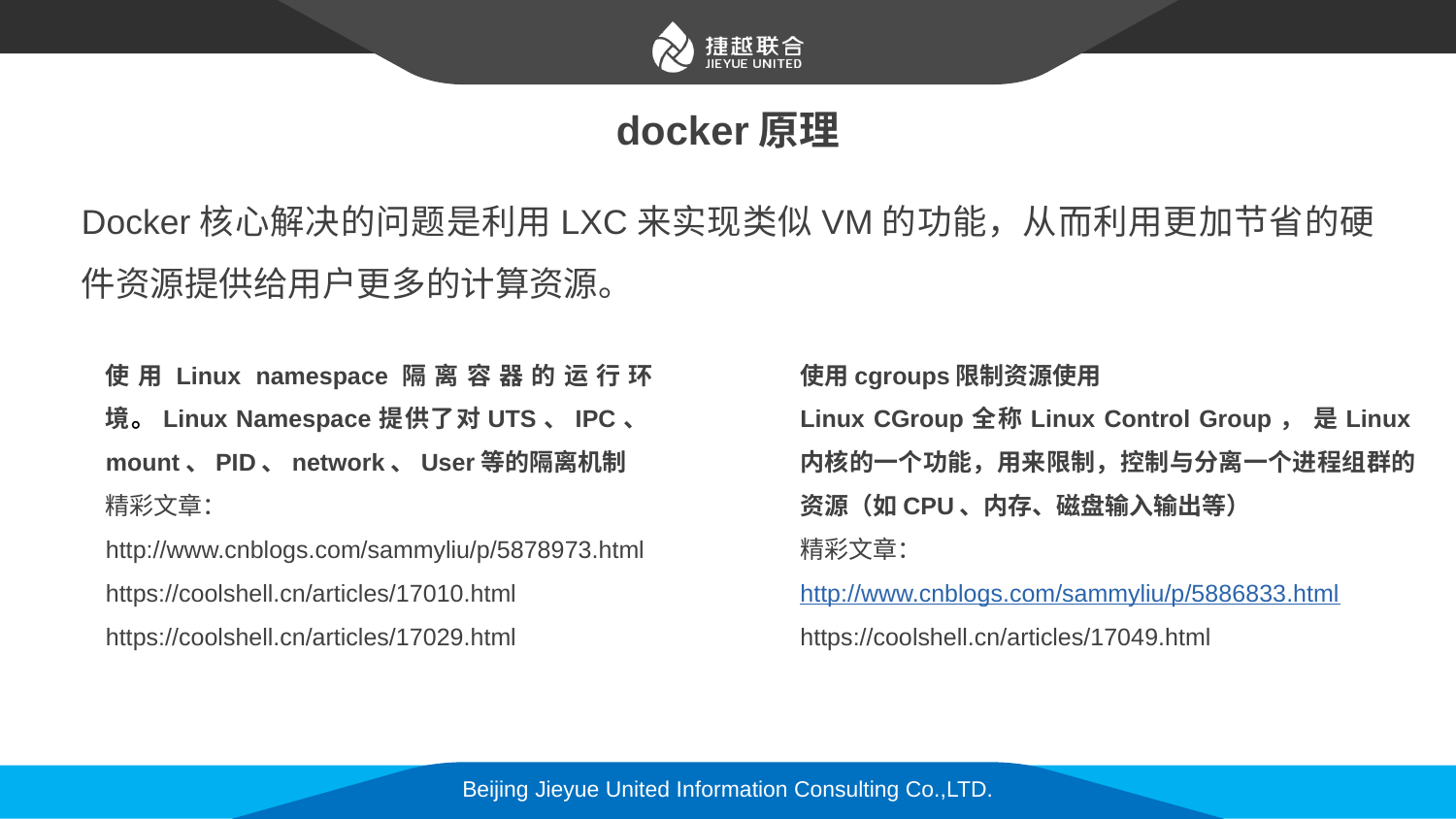

# docker原理
Docker核心解决的问题是利用LXC来实现类似VM的功能，从而利用更加节省的硬件资源提供给用户更多的计算资源。

使用cgroups限制资源使用
Linux CGroup全称Linux Control Group， 是Linux内核的一个功能，用来限制，控制与分离一个进程组群的资源（如CPU、内存、磁盘输入输出等）
精彩文章：
http://www.cnblogs.com/sammyliu/p/5886833.html
https://coolshell.cn/articles/17049.html

使用Linux namespace隔离容器的运行环境。Linux Namespace提供了对UTS、IPC、mount、PID、network、User等的隔离机制
精彩文章：
http://www.cnblogs.com/sammyliu/p/5878973.html
https://coolshell.cn/articles/17010.html
https://coolshell.cn/articles/17029.html